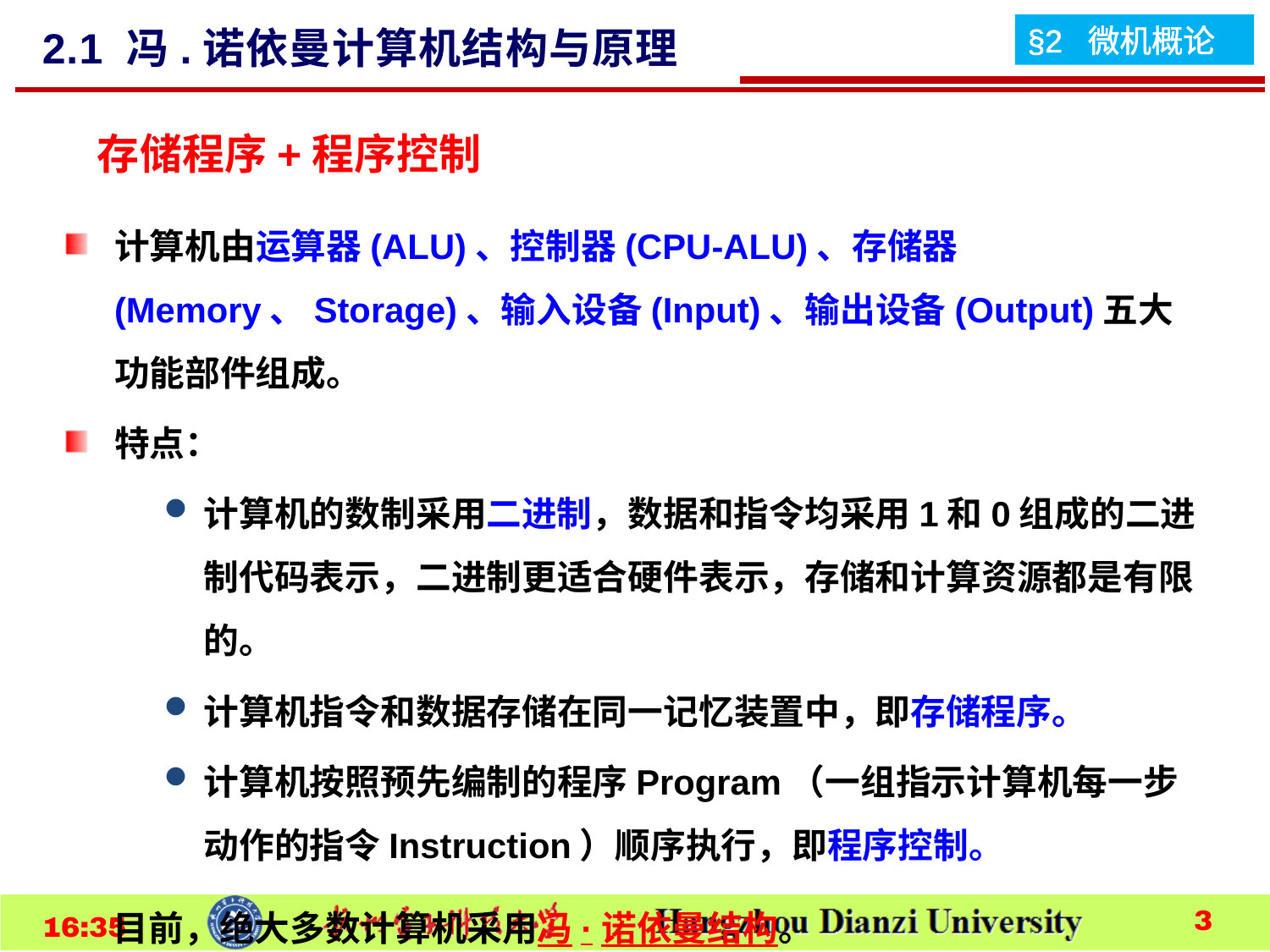

2.1 冯.诺依曼计算机结构与原理
存储程序+程序控制
计算机由运算器(ALU)、控制器(CPU-ALU)、存储器(Memory、Storage)、输入设备(Input)、输出设备(Output)五大功能部件组成。
特点：
计算机的数制采用二进制，数据和指令均采用1和0组成的二进制代码表示，二进制更适合硬件表示，存储和计算资源都是有限的。
计算机指令和数据存储在同一记忆装置中，即存储程序。
计算机按照预先编制的程序Program（一组指示计算机每一步动作的指令Instruction）顺序执行，即程序控制。
    目前，绝大多数计算机采用冯·诺依曼结构。